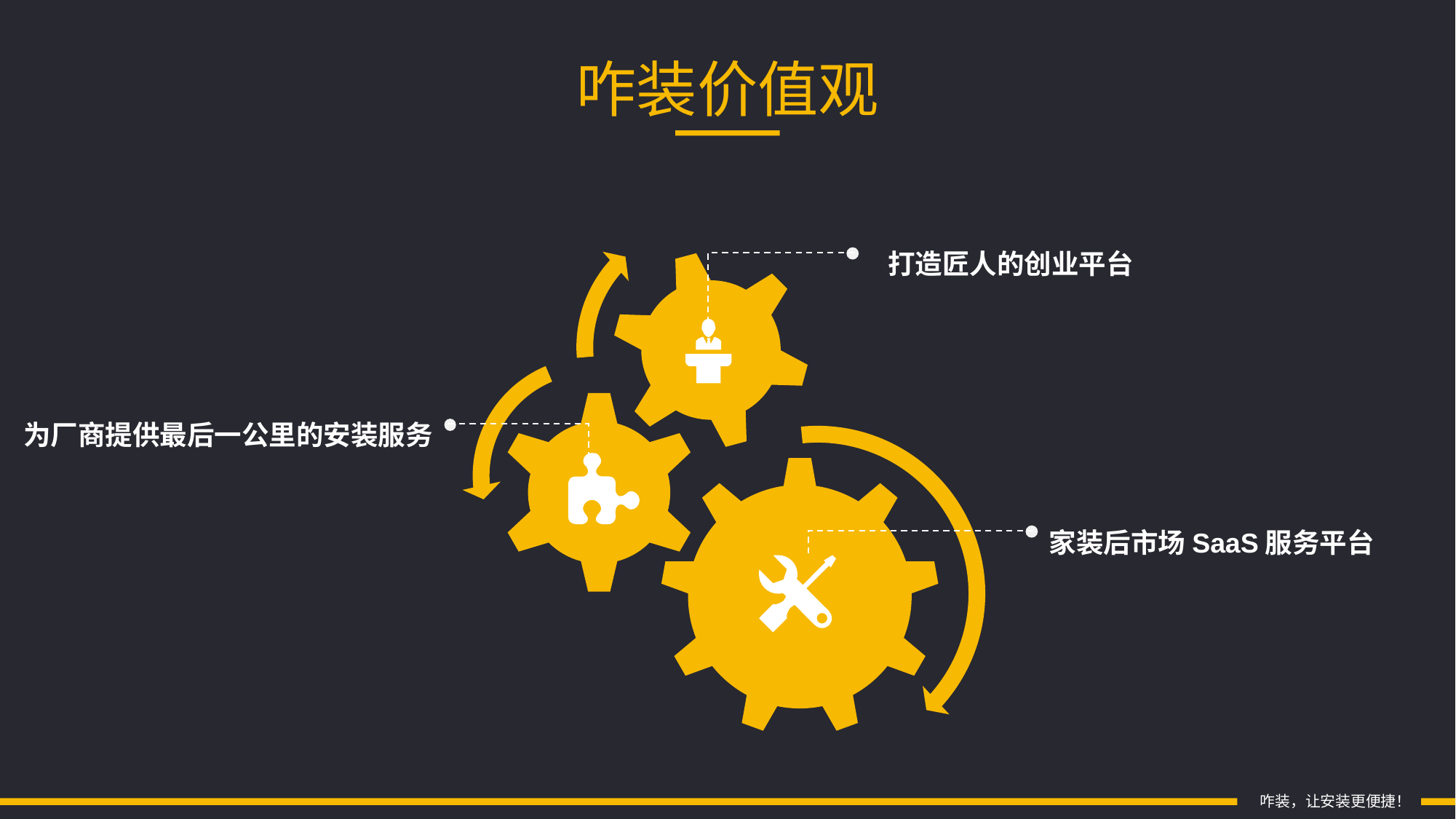

咋装价值观

打造匠人的创业平台

为厂商提供最后一公里的安装服务

家装后市场SaaS服务平台